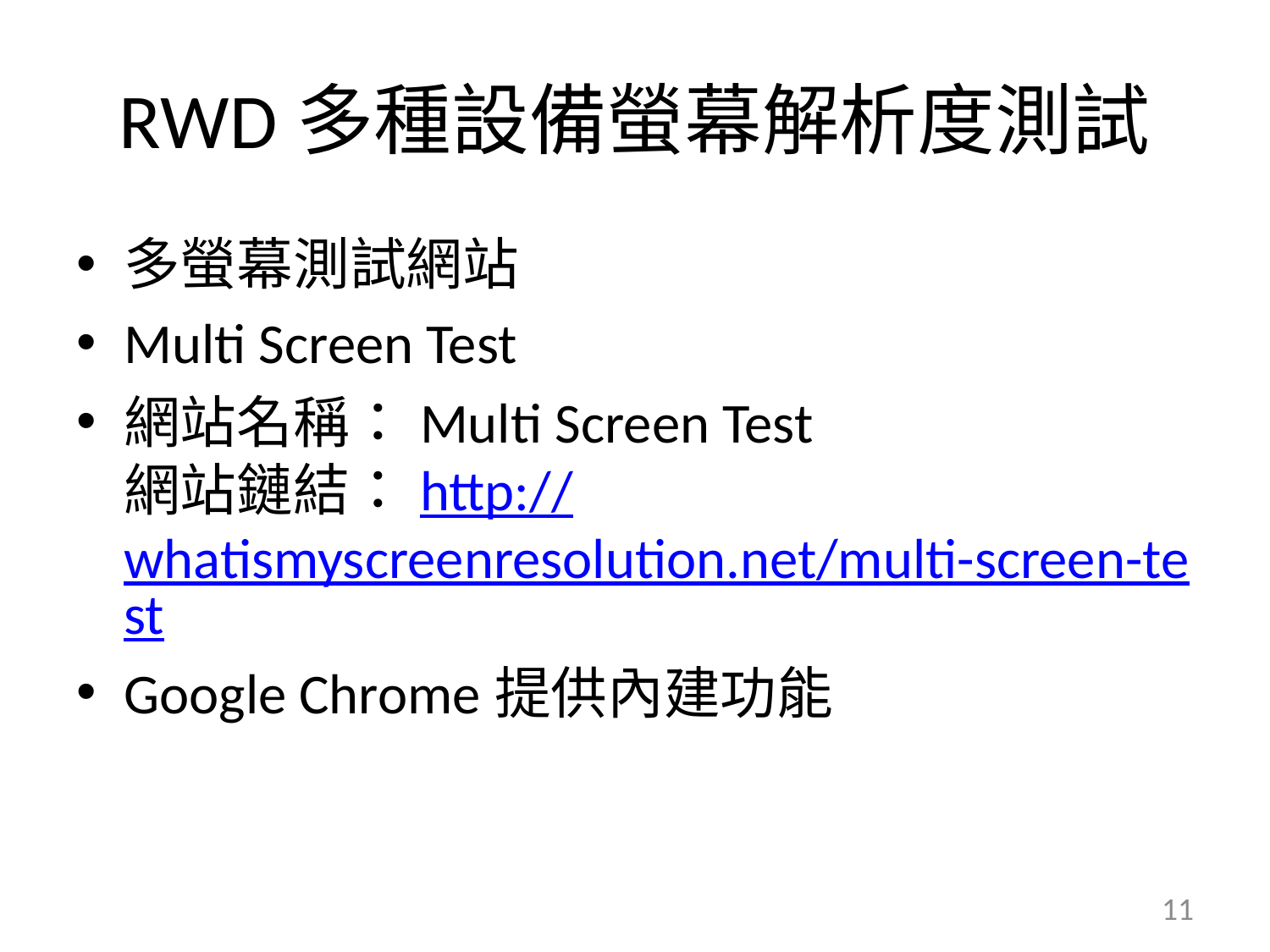

# RWD多種設備螢幕解析度測試
多螢幕測試網站
Multi Screen Test
網站名稱：Multi Screen Test
網站鏈結：http://whatismyscreenresolution.net/multi-screen-test
Google Chrome提供內建功能

11